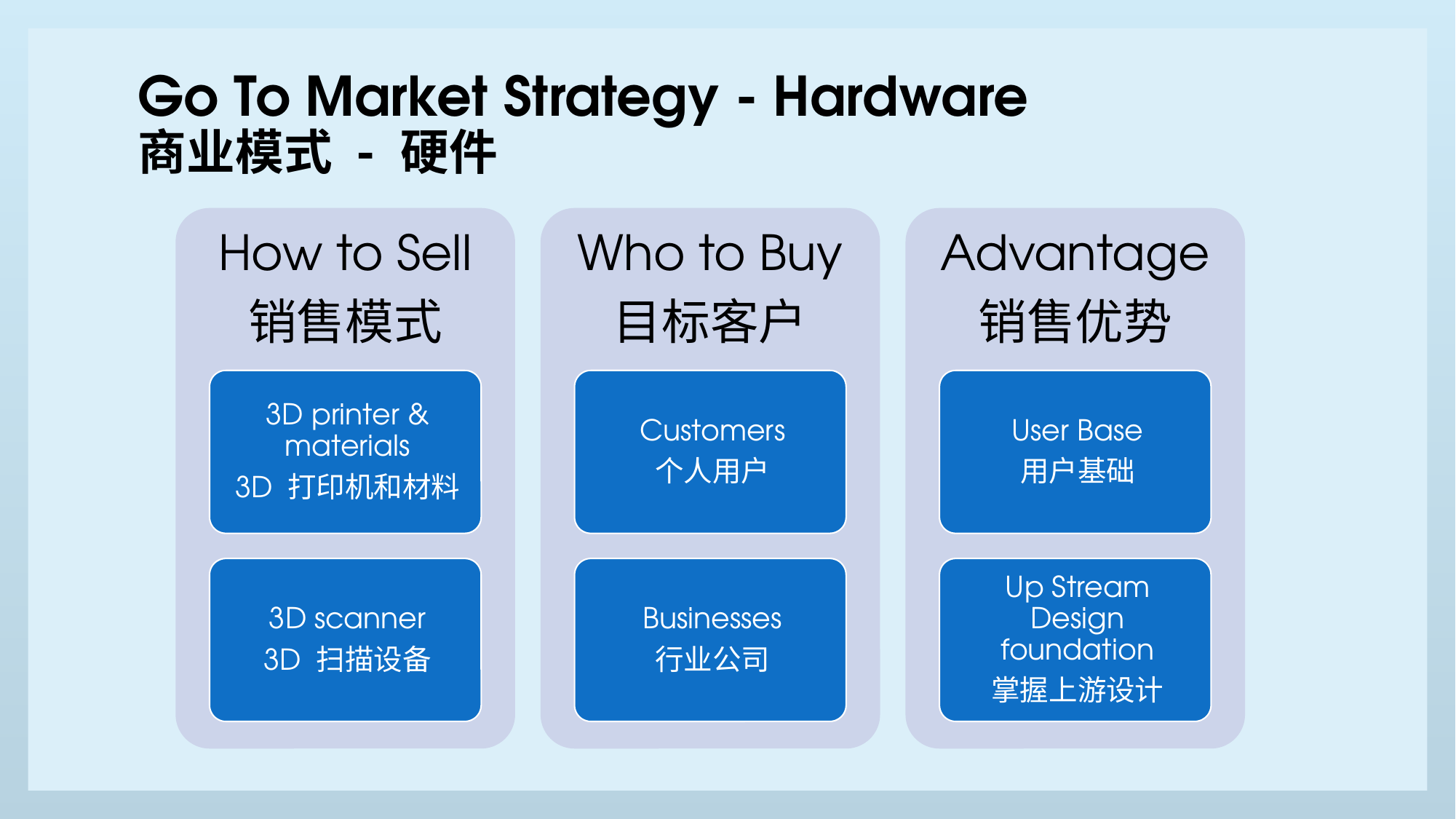

Go To Market Strategy - Hardware
商业模式 - 硬件
How to Sell
销售模式
3D printer & materials
3D 打印机和材料
3D scanner
3D 扫描设备
Who to Buy
目标客户
Customers
个人用户
Businesses
行业公司
Advantage
销售优势
User Base
用户基础
Up Stream Design foundation
掌握上游设计